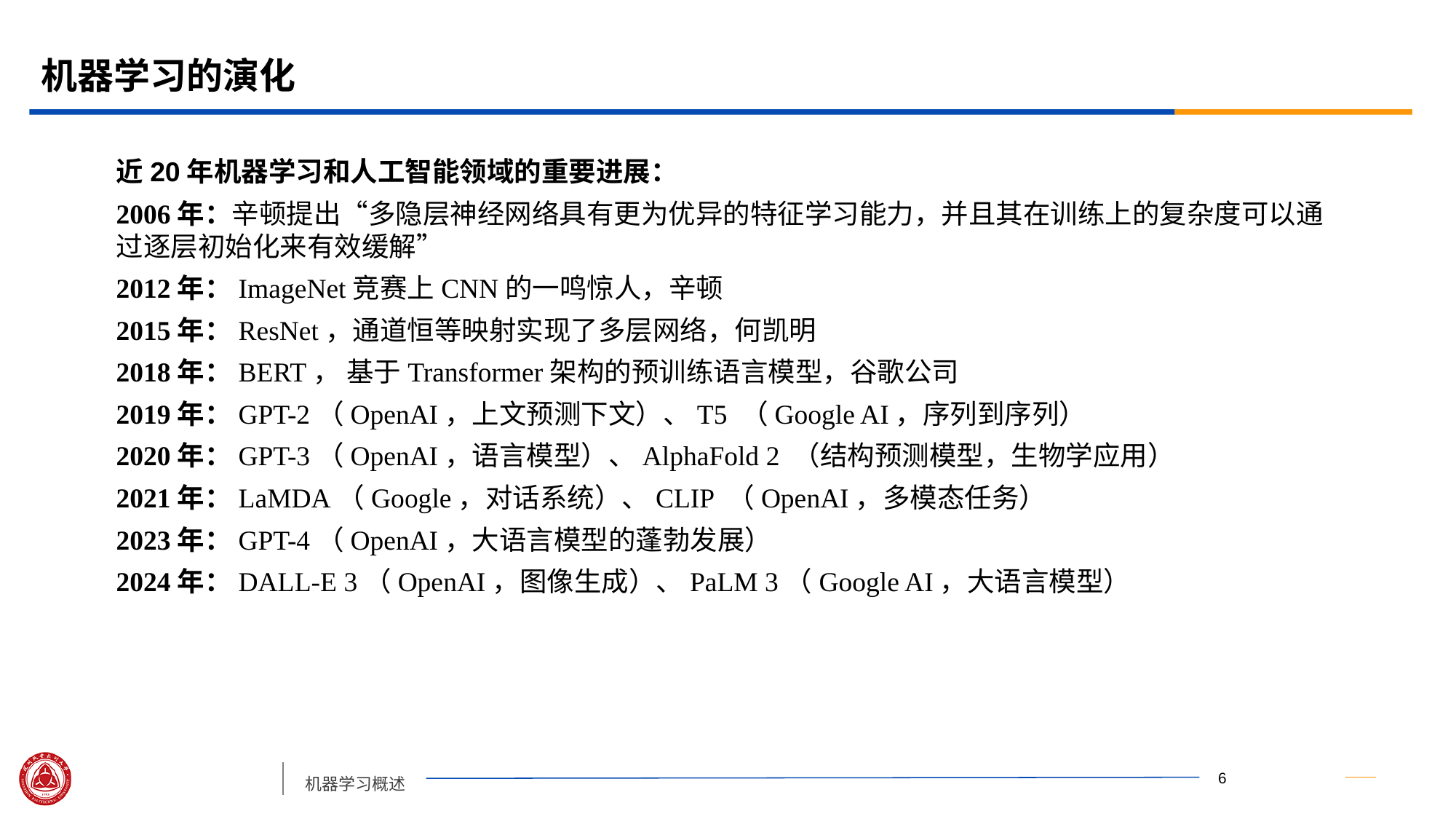

# 机器学习的演化
近20年机器学习和人工智能领域的重要进展：
2006年：辛顿提出“多隐层神经网络具有更为优异的特征学习能力，并且其在训练上的复杂度可以通过逐层初始化来有效缓解”
2012年：ImageNet竞赛上CNN的一鸣惊人，辛顿
2015年：ResNet，通道恒等映射实现了多层网络，何凯明
2018年：BERT， 基于Transformer架构的预训练语言模型，谷歌公司
2019年：GPT-2（OpenAI，上文预测下文）、T5 （Google AI，序列到序列）
2020年：GPT-3（OpenAI，语言模型）、AlphaFold 2 （结构预测模型，生物学应用）
2021年：LaMDA（Google，对话系统）、CLIP （OpenAI，多模态任务）
2023年：GPT-4（OpenAI，大语言模型的蓬勃发展）
2024年：DALL-E 3（OpenAI，图像生成）、PaLM 3（Google AI，大语言模型）